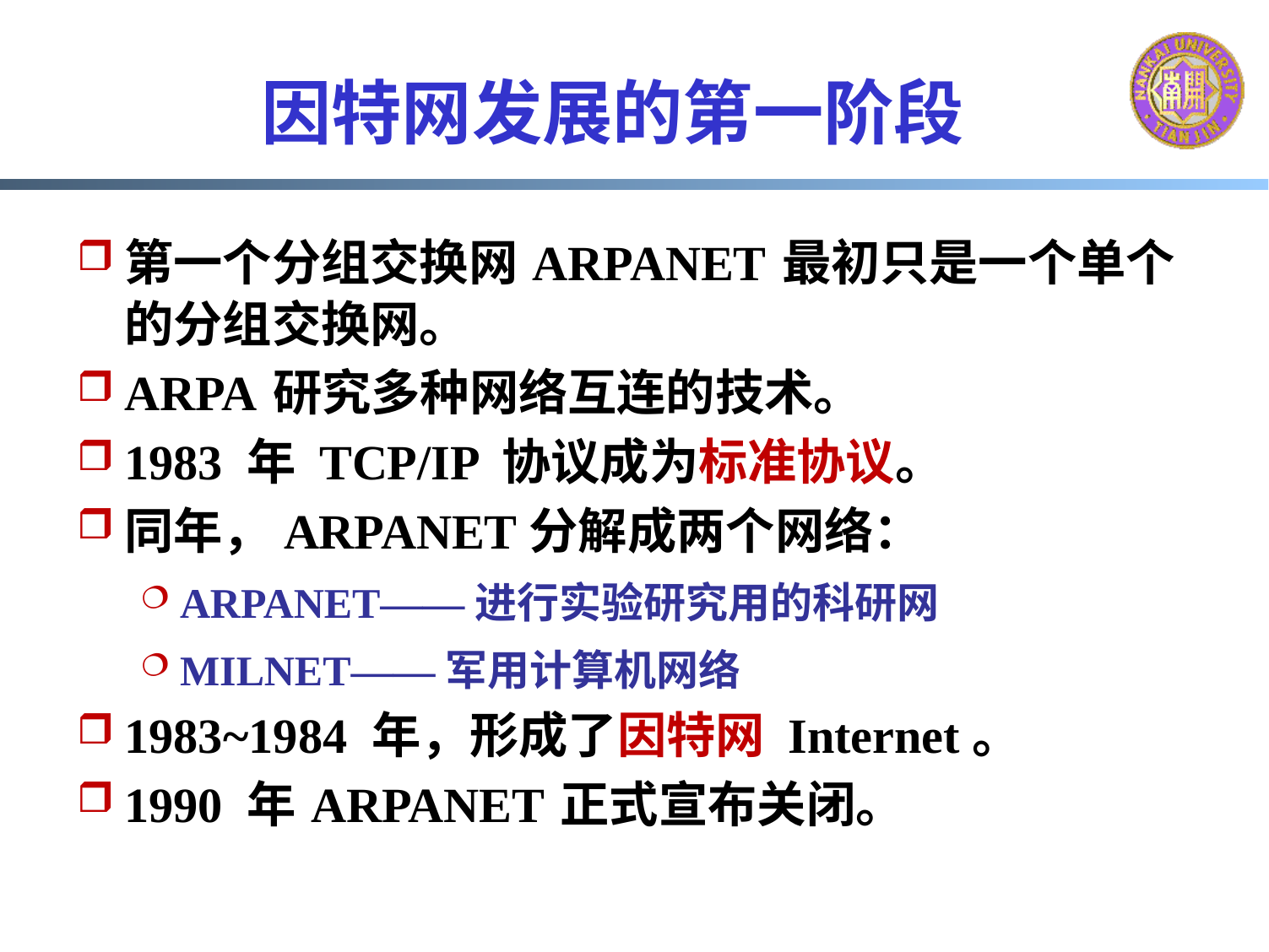

# 因特网发展的第一阶段
第一个分组交换网 ARPANET 最初只是一个单个的分组交换网。
ARPA 研究多种网络互连的技术。
1983 年 TCP/IP 协议成为标准协议。
同年，ARPANET分解成两个网络：
ARPANET——进行实验研究用的科研网
MILNET——军用计算机网络
1983~1984 年，形成了因特网 Internet。
1990 年 ARPANET 正式宣布关闭。